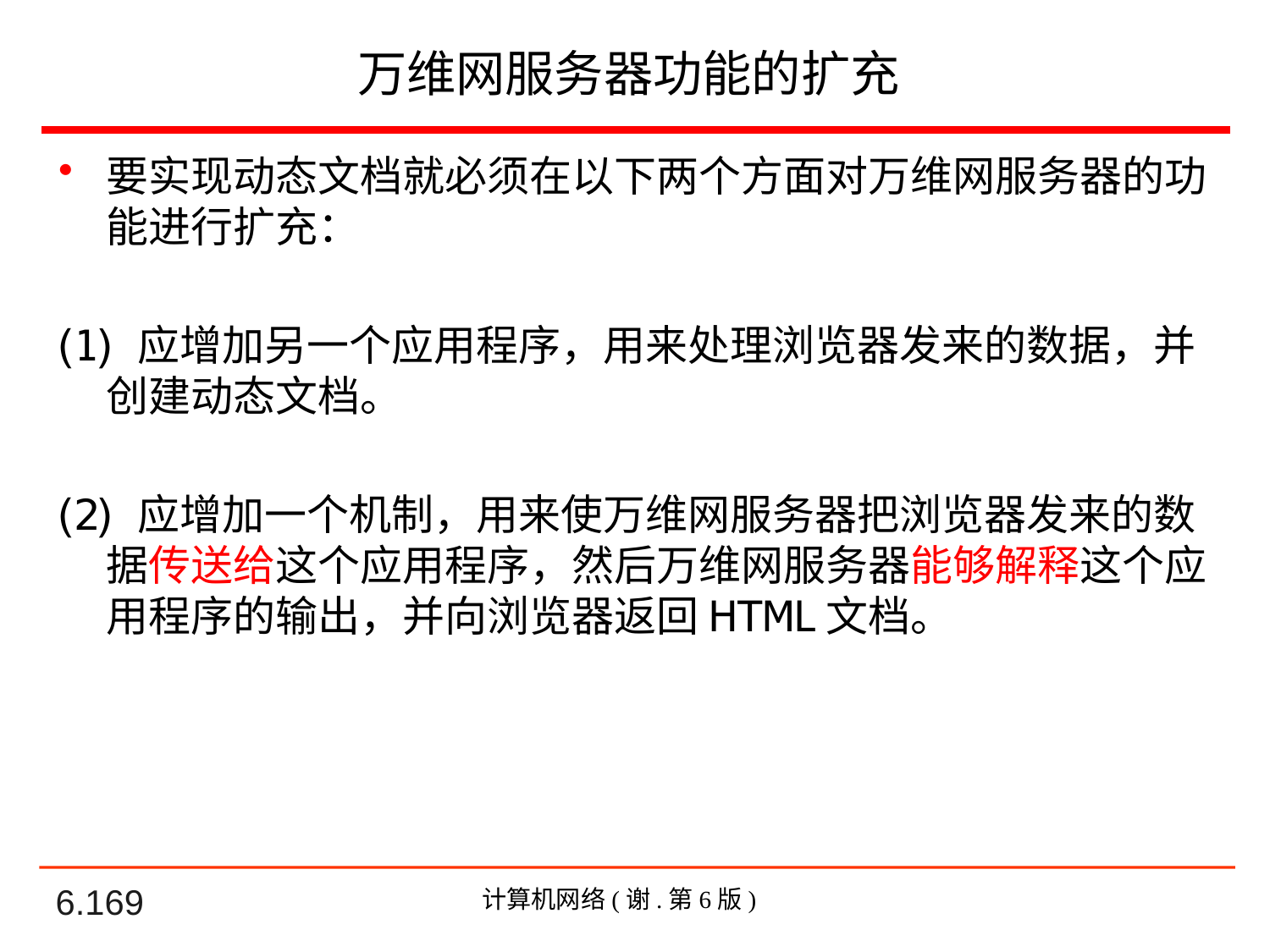

# 万维网服务器功能的扩充
要实现动态文档就必须在以下两个方面对万维网服务器的功能进行扩充：

(1) 应增加另一个应用程序，用来处理浏览器发来的数据，并创建动态文档。

(2) 应增加一个机制，用来使万维网服务器把浏览器发来的数据传送给这个应用程序，然后万维网服务器能够解释这个应用程序的输出，并向浏览器返回HTML文档。